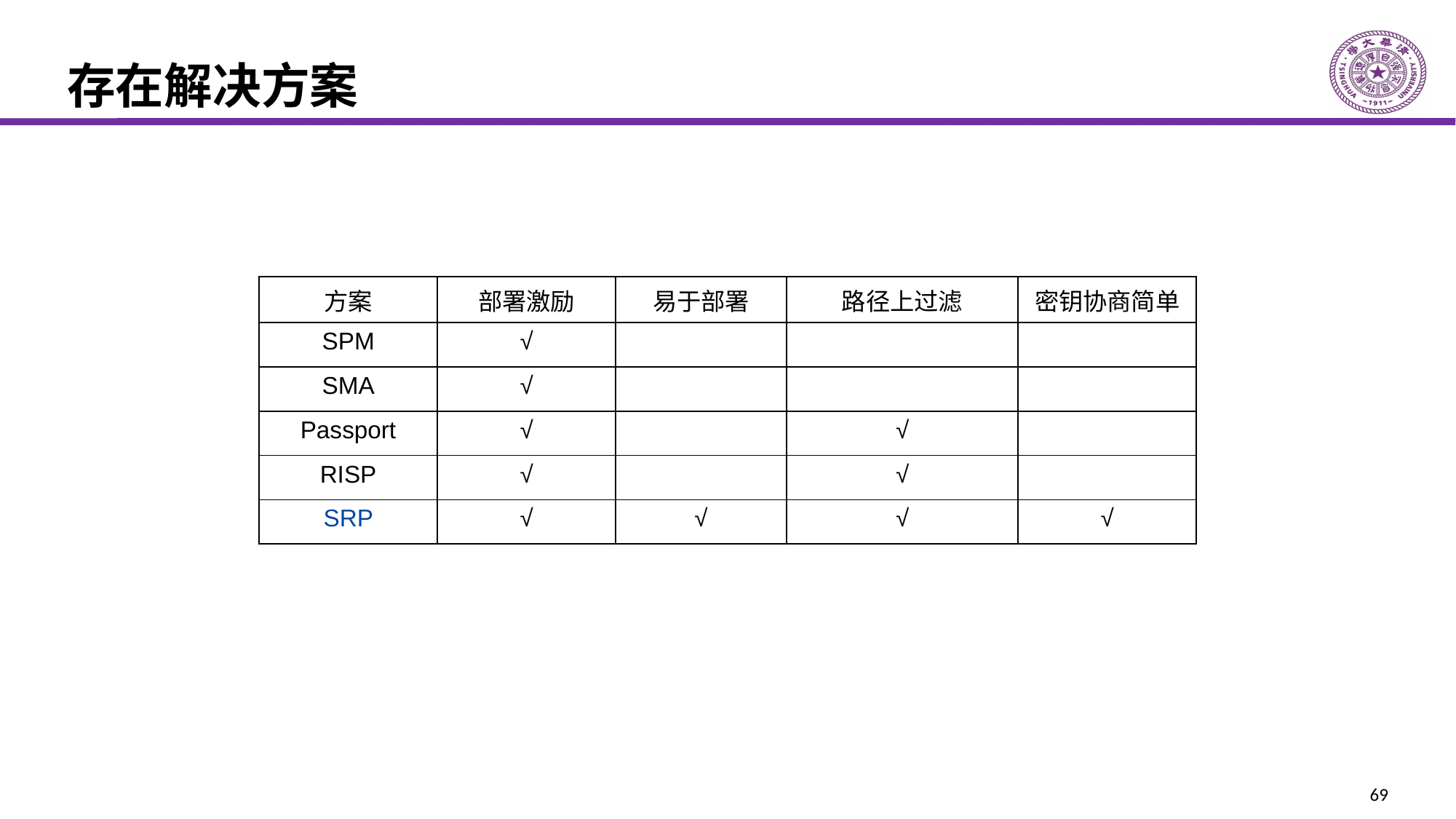

# 存在解决方案
| 方案 | 部署激励 | 易于部署 | 路径上过滤 | 密钥协商简单 |
| --- | --- | --- | --- | --- |
| SPM | √ |  |  |  |
| SMA | √ |  |  |  |
| Passport | √ |  | √ |  |
| RISP | √ |  | √ |  |
| SRP | √ | √ | √ | √ |